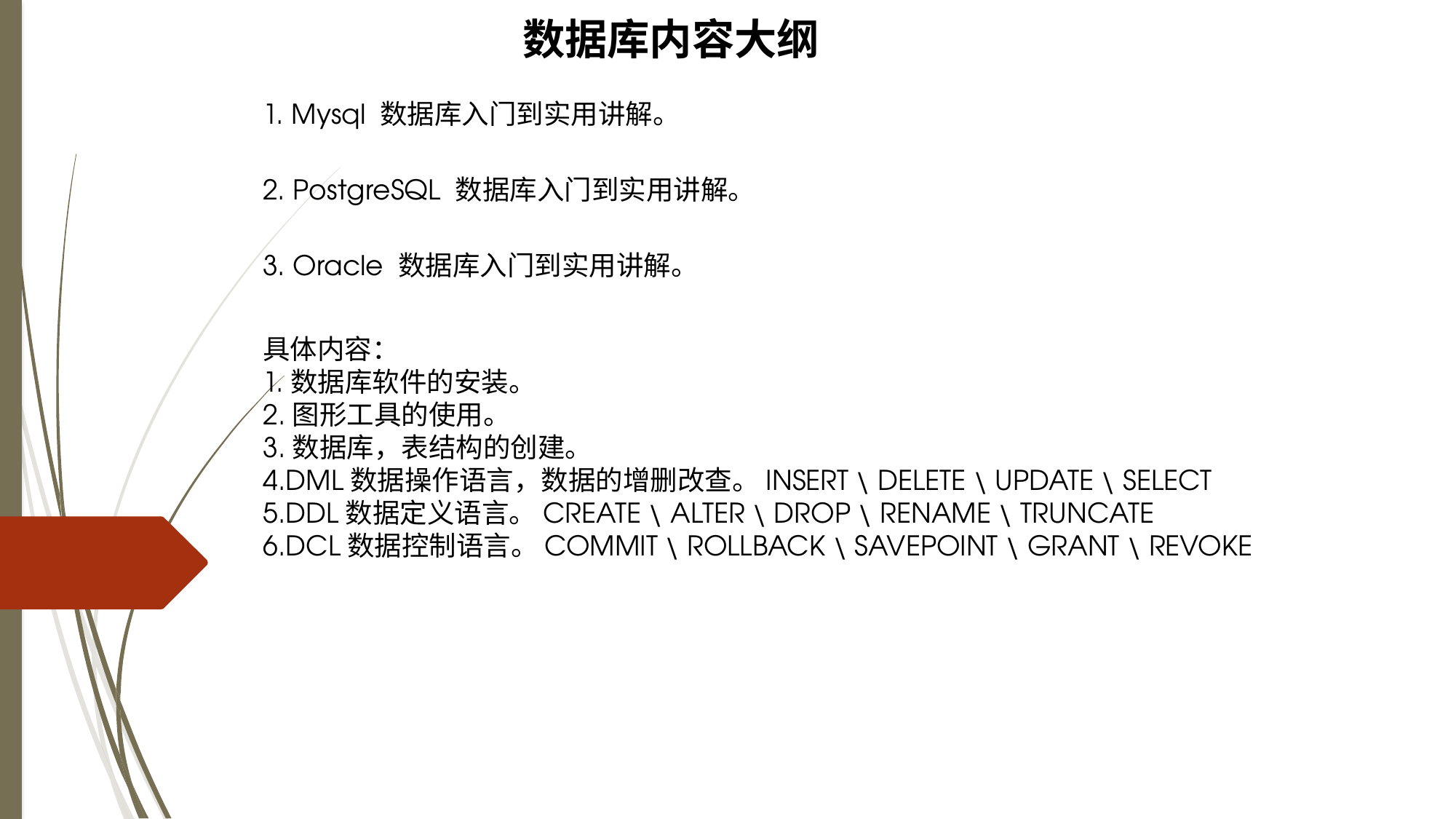

数据库内容大纲
1. Mysql 数据库入门到实用讲解。
2. PostgreSQL 数据库入门到实用讲解。
3. Oracle 数据库入门到实用讲解。
具体内容：
1.数据库软件的安装。
2.图形工具的使用。
3.数据库，表结构的创建。
4.DML数据操作语言，数据的增删改查。INSERT \ DELETE \ UPDATE \ SELECT
5.DDL数据定义语言。CREATE \ ALTER \ DROP \ RENAME \ TRUNCATE
6.DCL数据控制语言。COMMIT \ ROLLBACK \ SAVEPOINT \ GRANT \ REVOKE